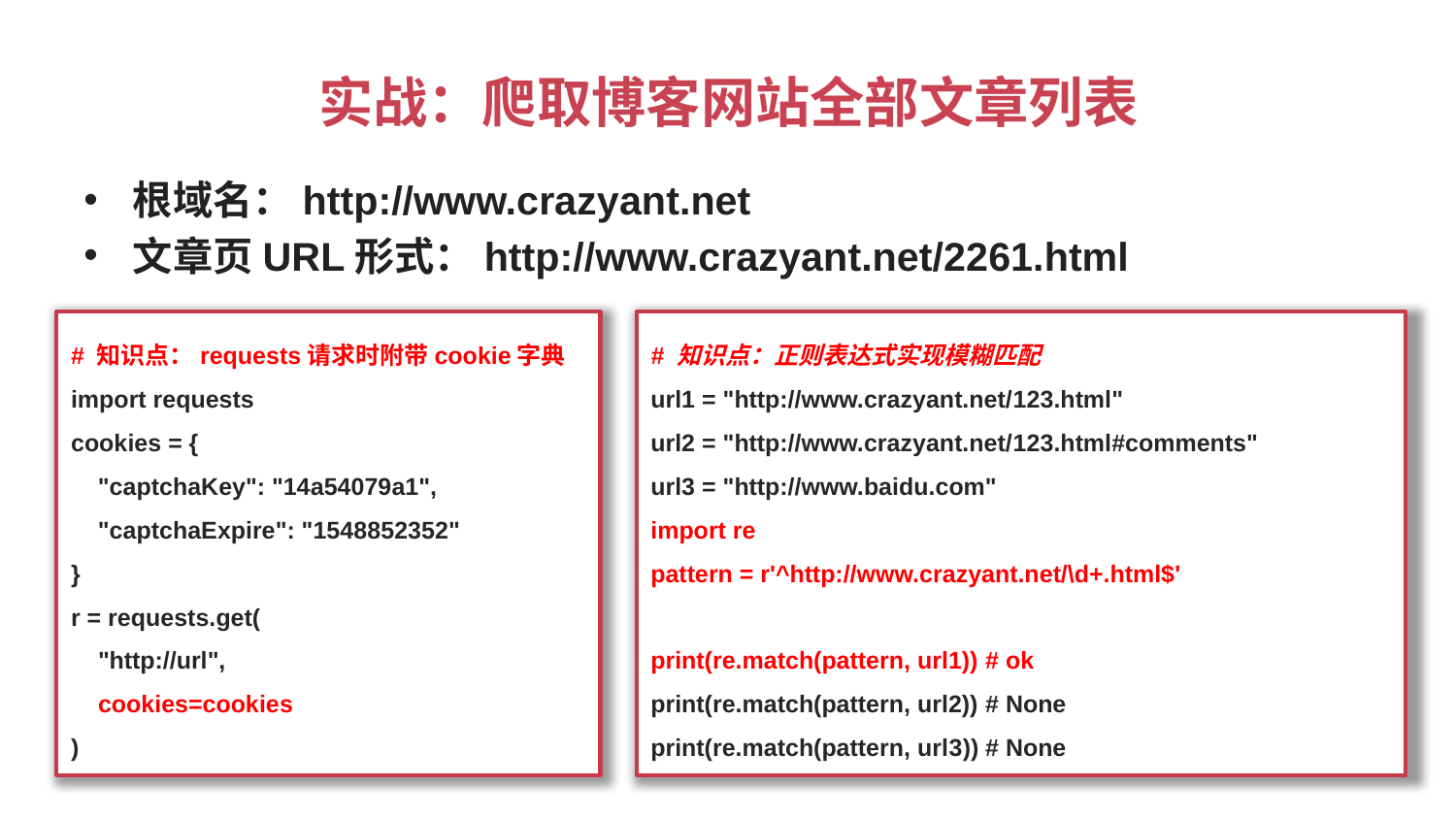

# 实战：爬取博客网站全部文章列表
根域名：http://www.crazyant.net
文章页URL形式：http://www.crazyant.net/2261.html
# 知识点：requests请求时附带cookie字典 import requests cookies = { "captchaKey": "14a54079a1", "captchaExpire": "1548852352" } r = requests.get(
    "http://url",
    cookies=cookies
)
# 知识点：正则表达式实现模糊匹配 url1 = "http://www.crazyant.net/123.html" url2 = "http://www.crazyant.net/123.html#comments"
url3 = "http://www.baidu.com"
import re
pattern = r'^http://www.crazyant.net/\d+.html$'
print(re.match(pattern, url1)) # ok
print(re.match(pattern, url2)) # None
print(re.match(pattern, url3)) # None